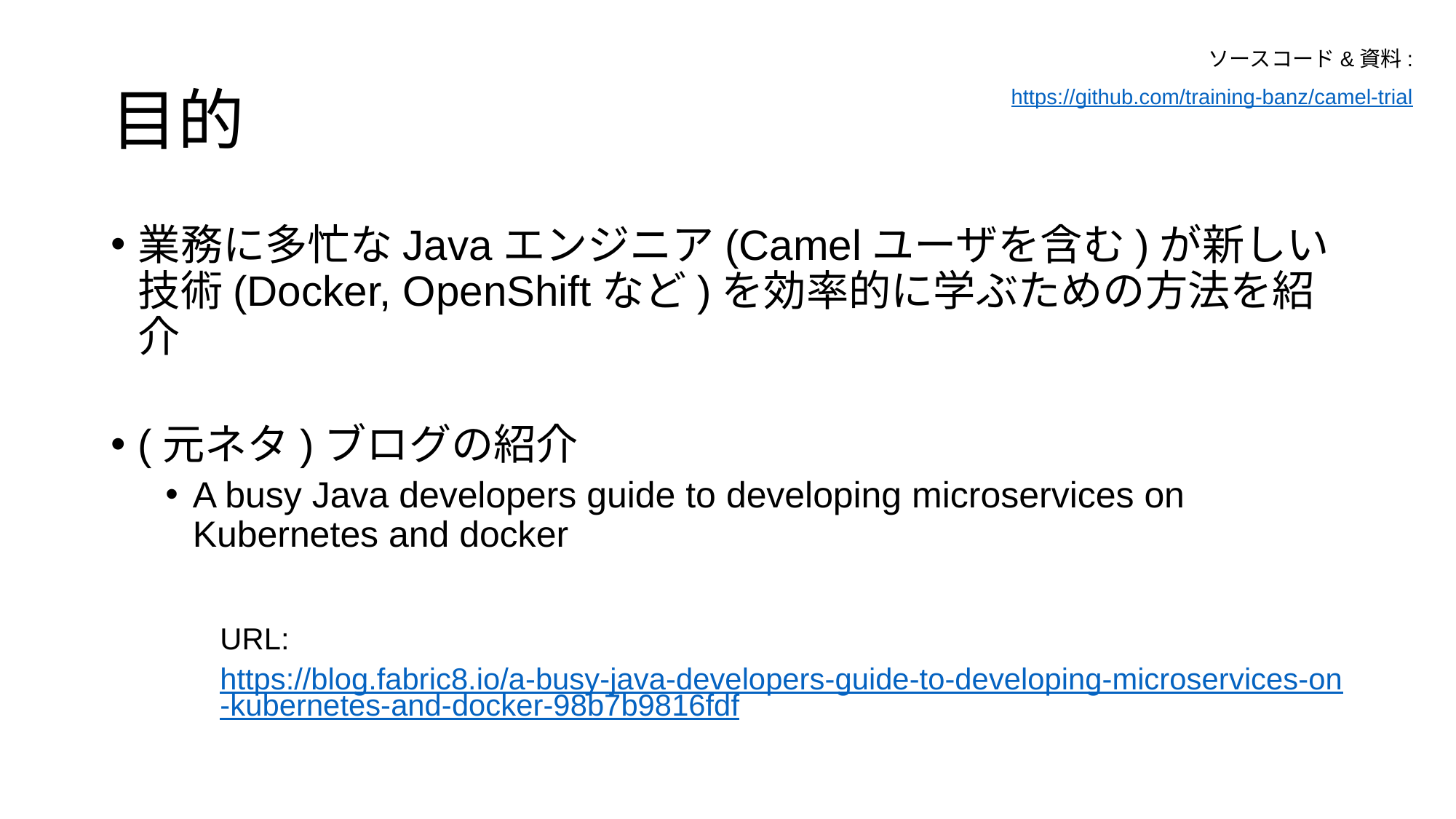

ソースコード&資料:
https://github.com/training-banz/camel-trial

# 目的
業務に多忙なJavaエンジニア(Camelユーザを含む)が新しい技術(Docker, OpenShiftなど)を効率的に学ぶための方法を紹介

(元ネタ)ブログの紹介
A busy Java developers guide to developing microservices on Kubernetes and docker

URL:
https://blog.fabric8.io/a-busy-java-developers-guide-to-developing-microservices-on-kubernetes-and-docker-98b7b9816fdf